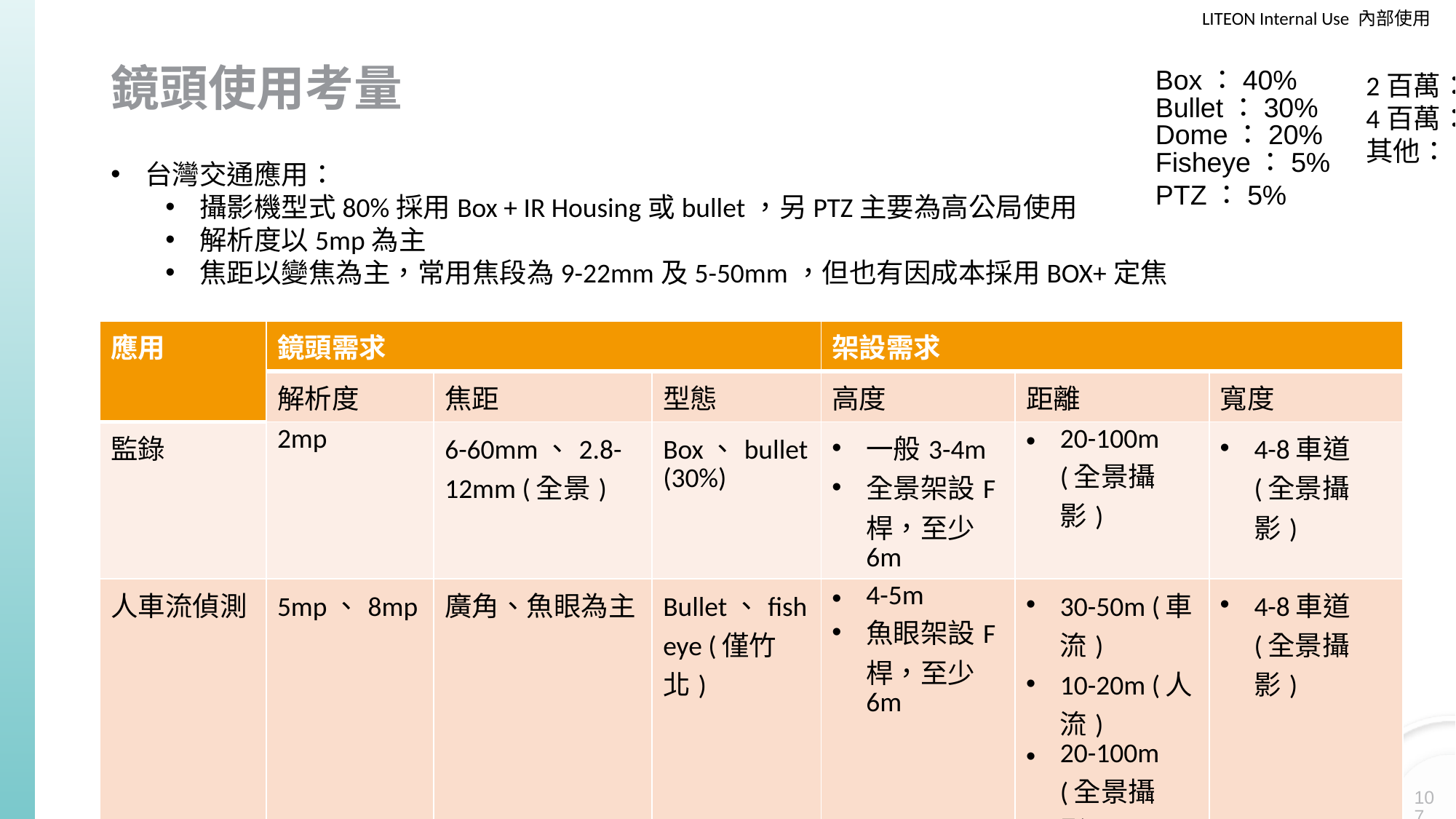

# 鏡頭使用考量
Box：40%
Bullet：30%
Dome：20%
Fisheye：5%
PTZ：5%
2百萬：50%
4百萬：30%
其他：20%
定焦：60%
變焦：30%
自動對焦：10%
2.8mm：30%
4mm：20%
6mm：10%
其他：40%
台灣交通應用：
攝影機型式80%採用Box + IR Housing或bullet，另PTZ主要為高公局使用
解析度以5mp為主
焦距以變焦為主，常用焦段為9-22mm及5-50mm，但也有因成本採用BOX+定焦
| 應用 | 鏡頭需求 |  |  | 架設需求 |  |  |
| --- | --- | --- | --- | --- | --- | --- |
|  | 解析度 | 焦距 | 型態 | 高度 | 距離 | 寬度 |
| 監錄 | 2mp | 6-60mm、2.8-12mm (全景) | Box、bullet (30%) | 一般3-4m 全景架設F桿，至少6m | 20-100m (全景攝影) | 4-8車道 (全景攝影) |
| 人車流偵測 | 5mp、8mp | 廣角、魚眼為主 | Bullet、fisheye (僅竹北) | 4-5m 魚眼架設F桿，至少6m | 30-50m (車流) 10-20m (人流) 20-100m (全景攝影) | 4-8車道 (全景攝影) |
| 執法 | 2mp、5mp、8mp | 5-50mmrm 居多 | box、bullet均有 | 2-3m(車牌辨識) | 10-20m (車牌辨識) 20-40m (車牌攝影) | 2車道 (車牌攝影) |
107